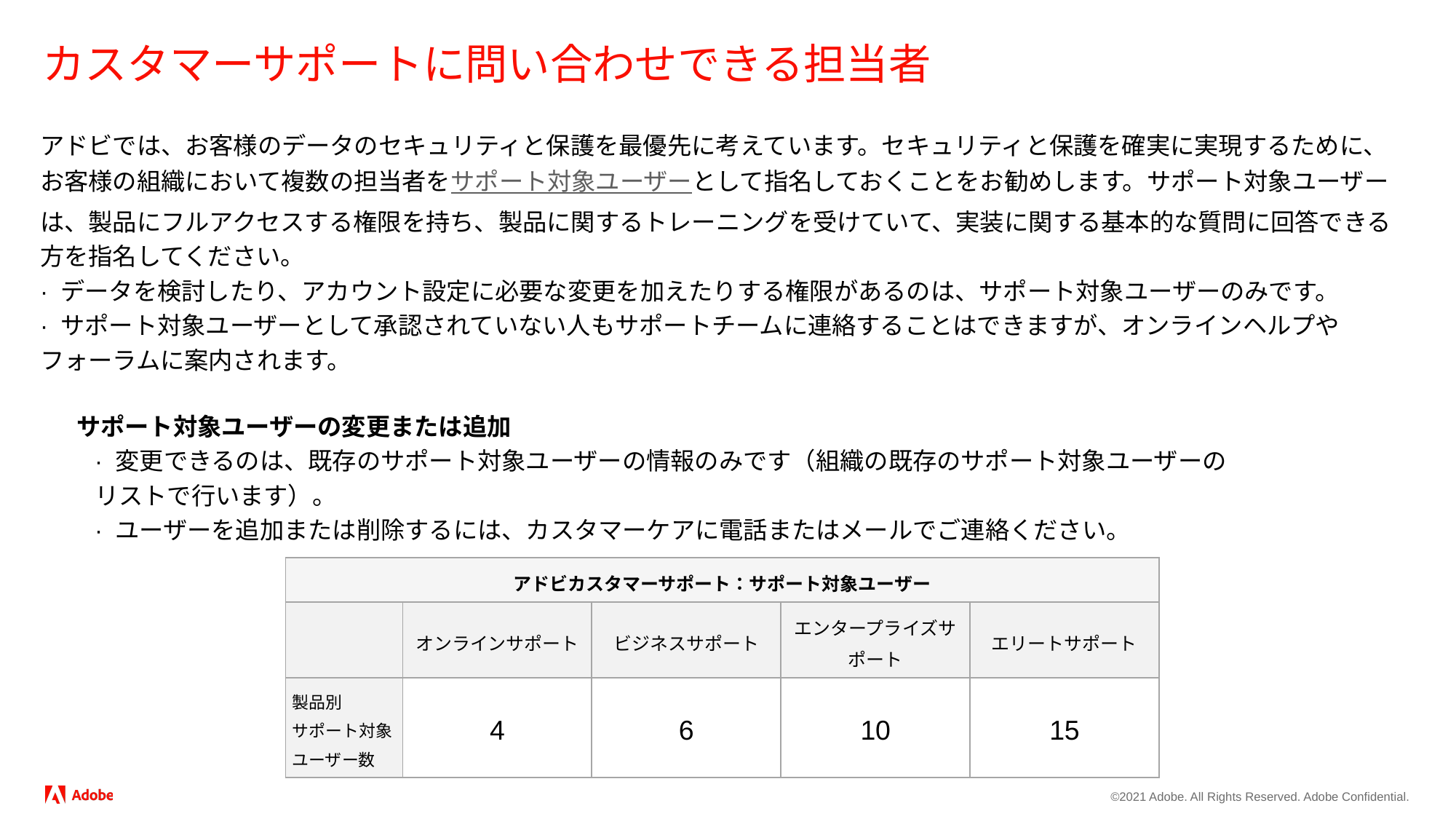

# カスタマーサポートに問い合わせできる担当者
アドビでは、お客様のデータのセキュリティと保護を最優先に考えています。セキュリティと保護を確実に実現するために、お客様の組織において複数の担当者をサポート対象ユーザーとして指名しておくことをお勧めします。サポート対象ユーザーは、製品にフルアクセスする権限を持ち、製品に関するトレーニングを受けていて、実装に関する基本的な質問に回答できる方を指名してください。
· データを検討したり、アカウント設定に必要な変更を加えたりする権限があるのは、サポート対象ユーザーのみです。
· サポート対象ユーザーとして承認されていない人もサポートチームに連絡することはできますが、オンラインヘルプやフォーラムに案内されます。

サポート対象ユーザーの変更または追加
· 変更できるのは、既存のサポート対象ユーザーの情報のみです（組織の既存のサポート対象ユーザーの
リストで行います）。
· ユーザーを追加または削除するには、カスタマーケアに電話またはメールでご連絡ください。

| アドビカスタマーサポート：サポート対象ユーザー |  |  |  |  |
| --- | --- | --- | --- | --- |
|  | オンラインサポート | ビジネスサポート | エンタープライズサポート | エリートサポート |
| 製品別 サポート対象 ユーザー数 | 4 | 6 | 10 | 15 |